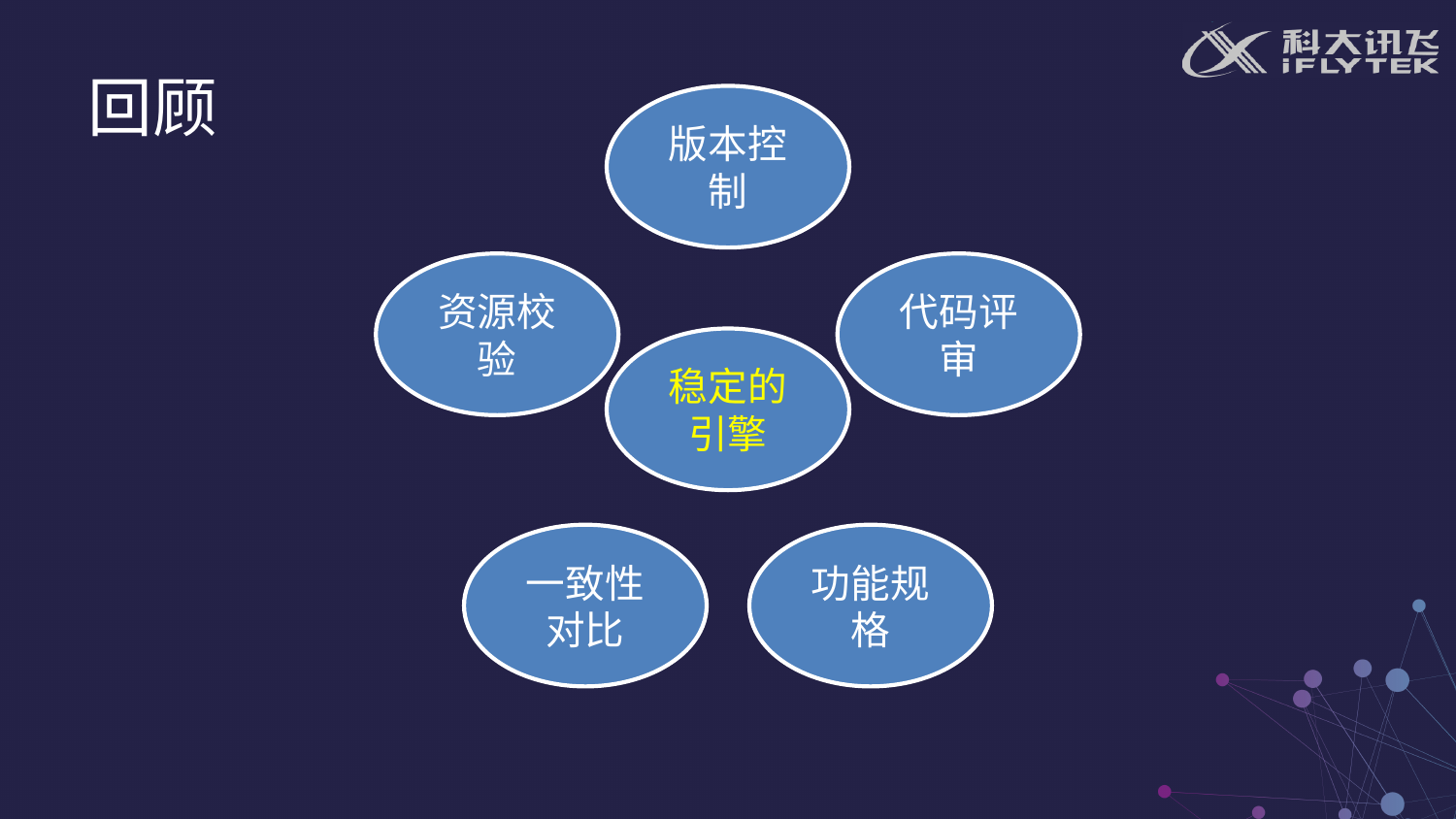

回顾
稳定的引擎
版本控制
代码评审
功能规格
资源校验
一致性对比